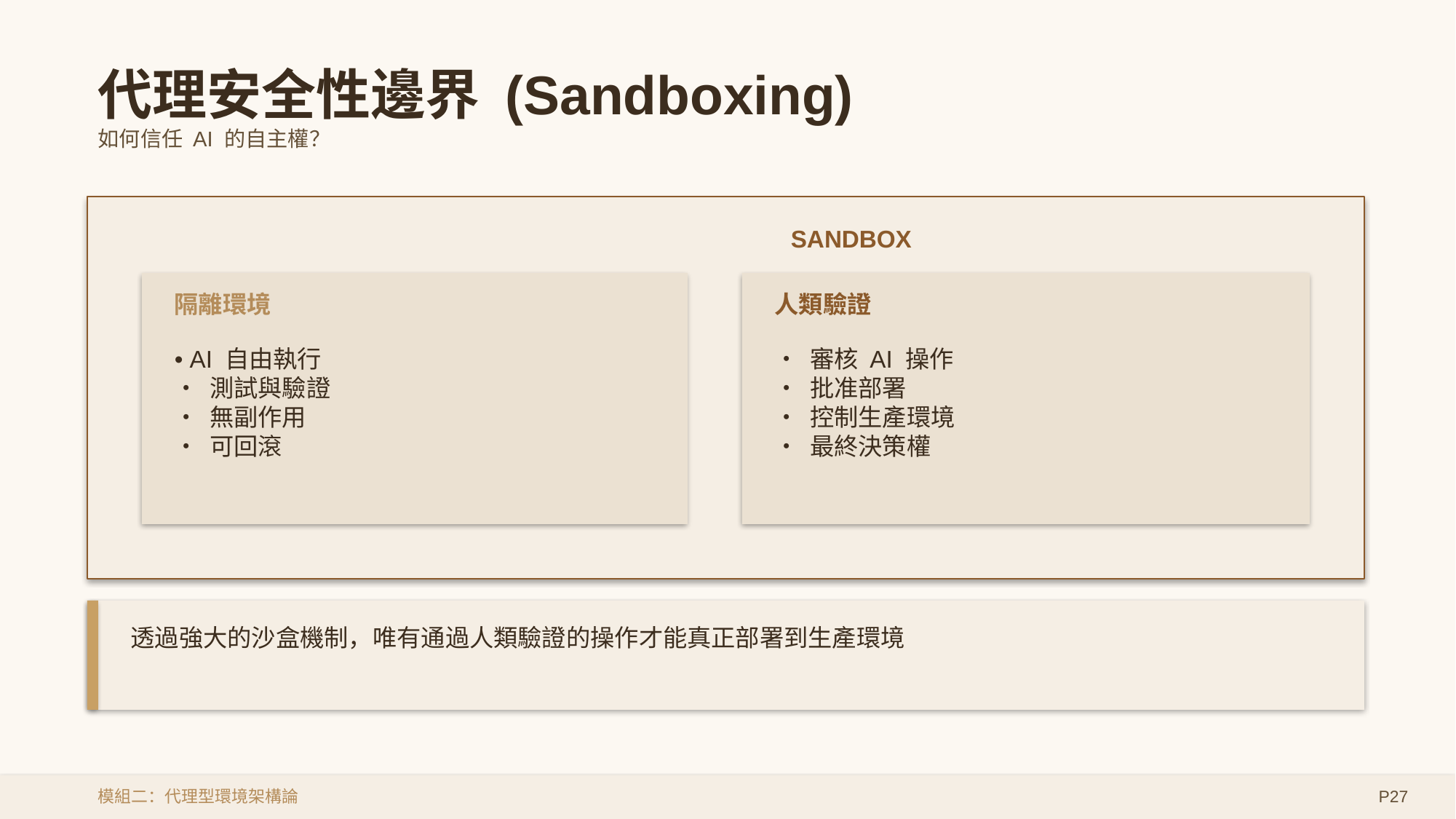

代理安全性邊界 (Sandboxing)
如何信任 AI 的自主權？

SANDBOX

隔離環境
人類驗證
• AI 自由執行
• 測試與驗證
• 無副作用
• 可回滾
• 審核 AI 操作
• 批准部署
• 控制生產環境
• 最終決策權

透過強大的沙盒機制，唯有通過人類驗證的操作才能真正部署到生產環境

模組二：代理型環境架構論
P27